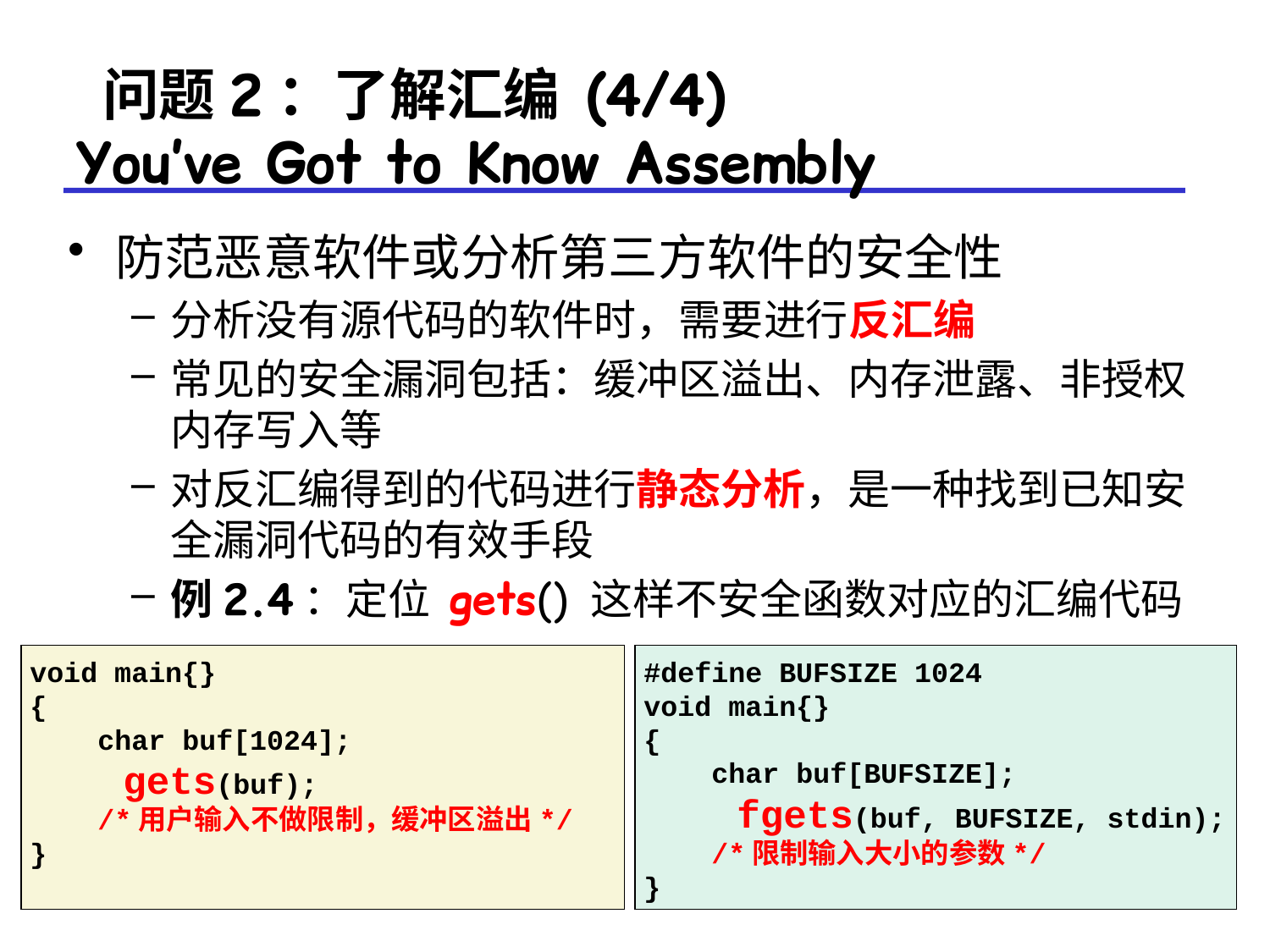

# 问题2：了解汇编 (4/4) You’ve Got to Know Assembly
防范恶意软件或分析第三方软件的安全性
分析没有源代码的软件时，需要进行反汇编
常见的安全漏洞包括：缓冲区溢出、内存泄露、非授权内存写入等
对反汇编得到的代码进行静态分析，是一种找到已知安全漏洞代码的有效手段
例2.4：定位 gets() 这样不安全函数对应的汇编代码
void main{}
{
    char buf[1024];
    gets(buf);
    /*用户输入不做限制，缓冲区溢出*/
}
#define BUFSIZE 1024
void main{}
{
    char buf[BUFSIZE];
    fgets(buf, BUFSIZE, stdin);
    /*限制输入大小的参数*/
}